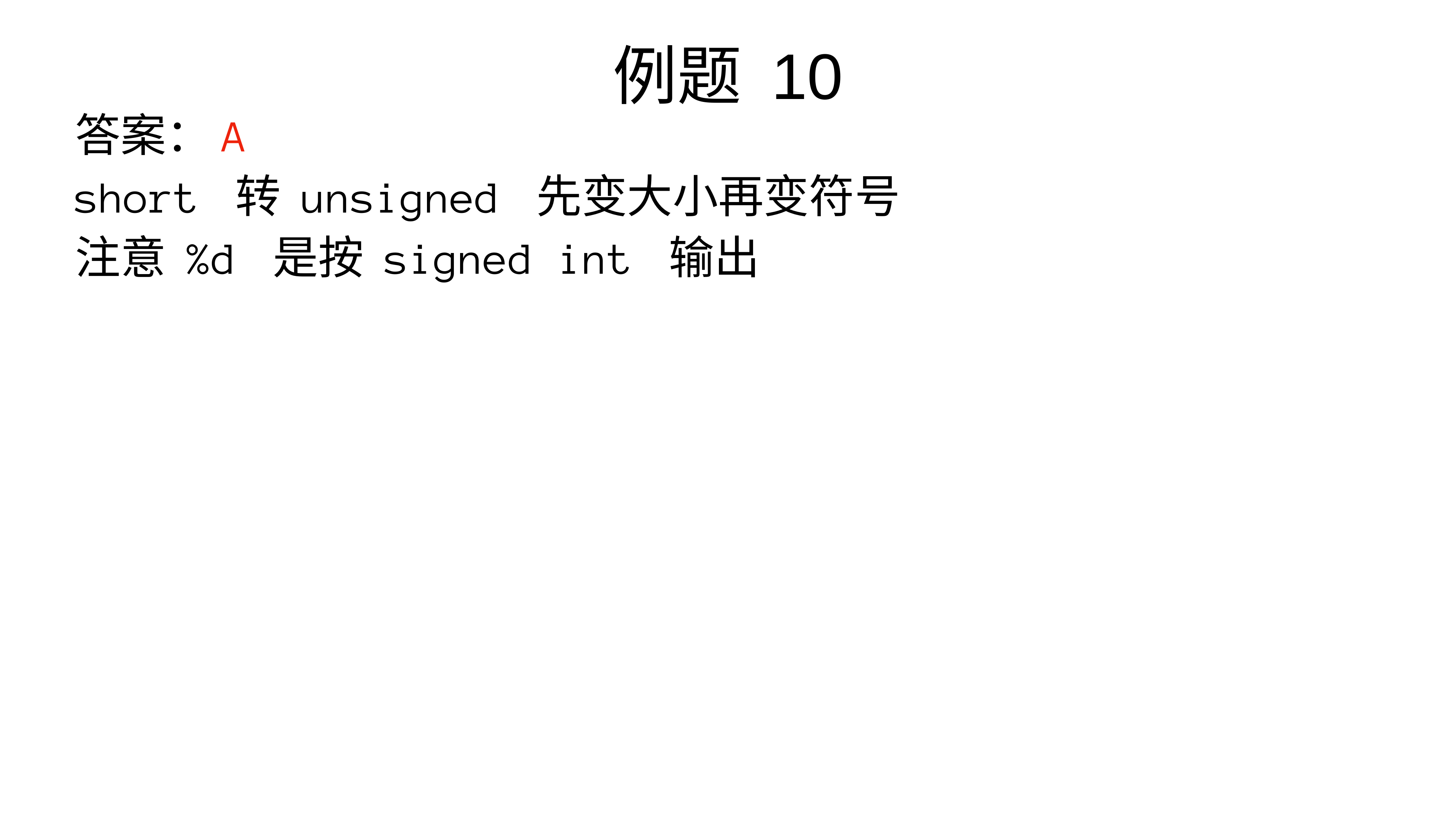

例题 10
答案：A
short 转 unsigned 先变大小再变符号
注意 %d 是按 signed int 输出